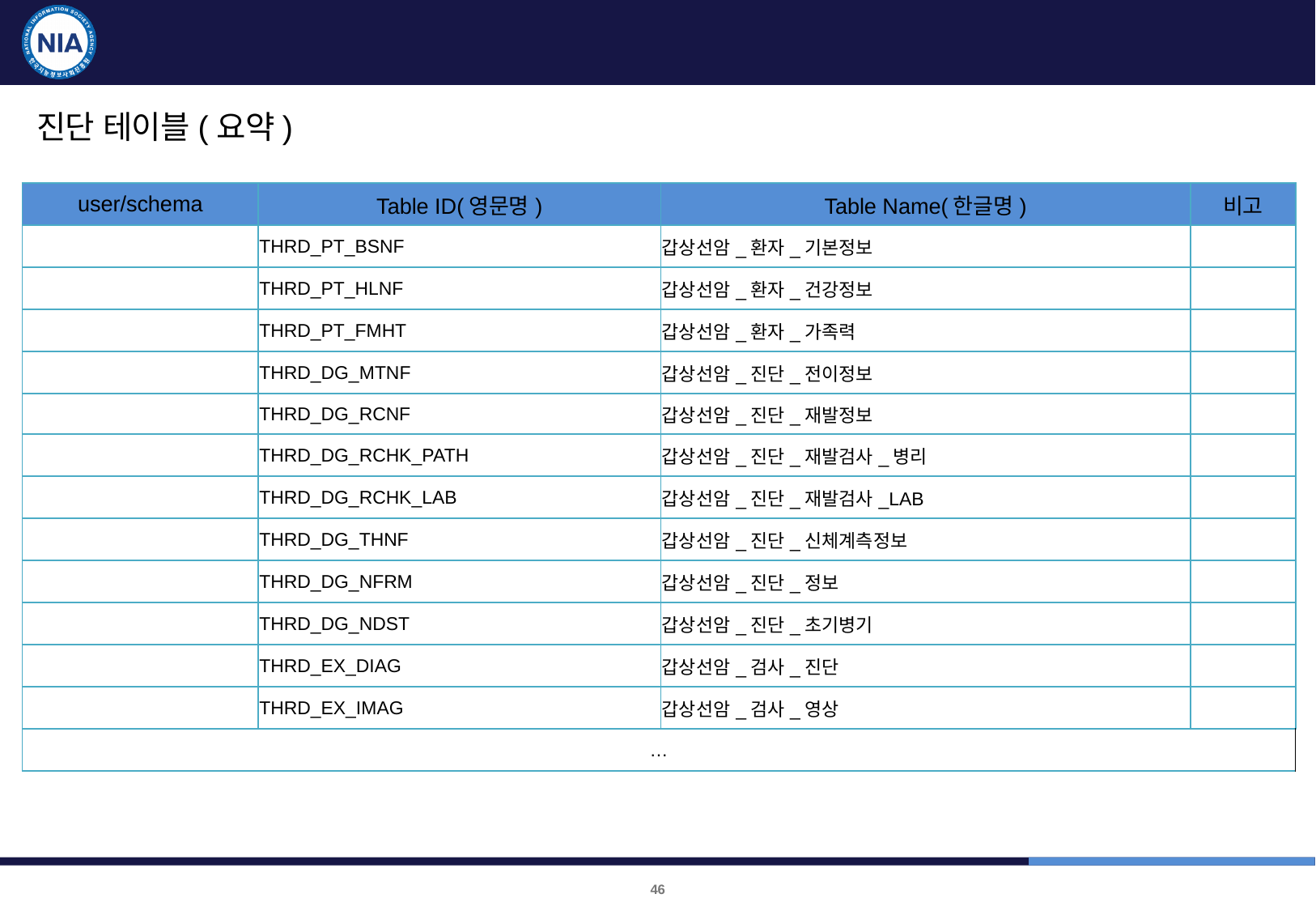

품질진단 대상 및 항목 : 헬스케어 플랫폼
진단 테이블(요약)
| user/schema | Table ID(영문명) | Table Name(한글명) | 비고 |
| --- | --- | --- | --- |
|  | THRD\_PT\_BSNF | 갑상선암\_환자\_기본정보 |  |
|  | THRD\_PT\_HLNF | 갑상선암\_환자\_건강정보 |  |
|  | THRD\_PT\_FMHT | 갑상선암\_환자\_가족력 |  |
|  | THRD\_DG\_MTNF | 갑상선암\_진단\_전이정보 |  |
|  | THRD\_DG\_RCNF | 갑상선암\_진단\_재발정보 |  |
|  | THRD\_DG\_RCHK\_PATH | 갑상선암\_진단\_재발검사\_병리 |  |
|  | THRD\_DG\_RCHK\_LAB | 갑상선암\_진단\_재발검사\_LAB |  |
|  | THRD\_DG\_THNF | 갑상선암\_진단\_신체계측정보 |  |
|  | THRD\_DG\_NFRM | 갑상선암\_진단\_정보 |  |
|  | THRD\_DG\_NDST | 갑상선암\_진단\_초기병기 |  |
|  | THRD\_EX\_DIAG | 갑상선암\_검사\_진단 |  |
|  | THRD\_EX\_IMAG | 갑상선암\_검사\_영상 |  |
| … |  |  |  |